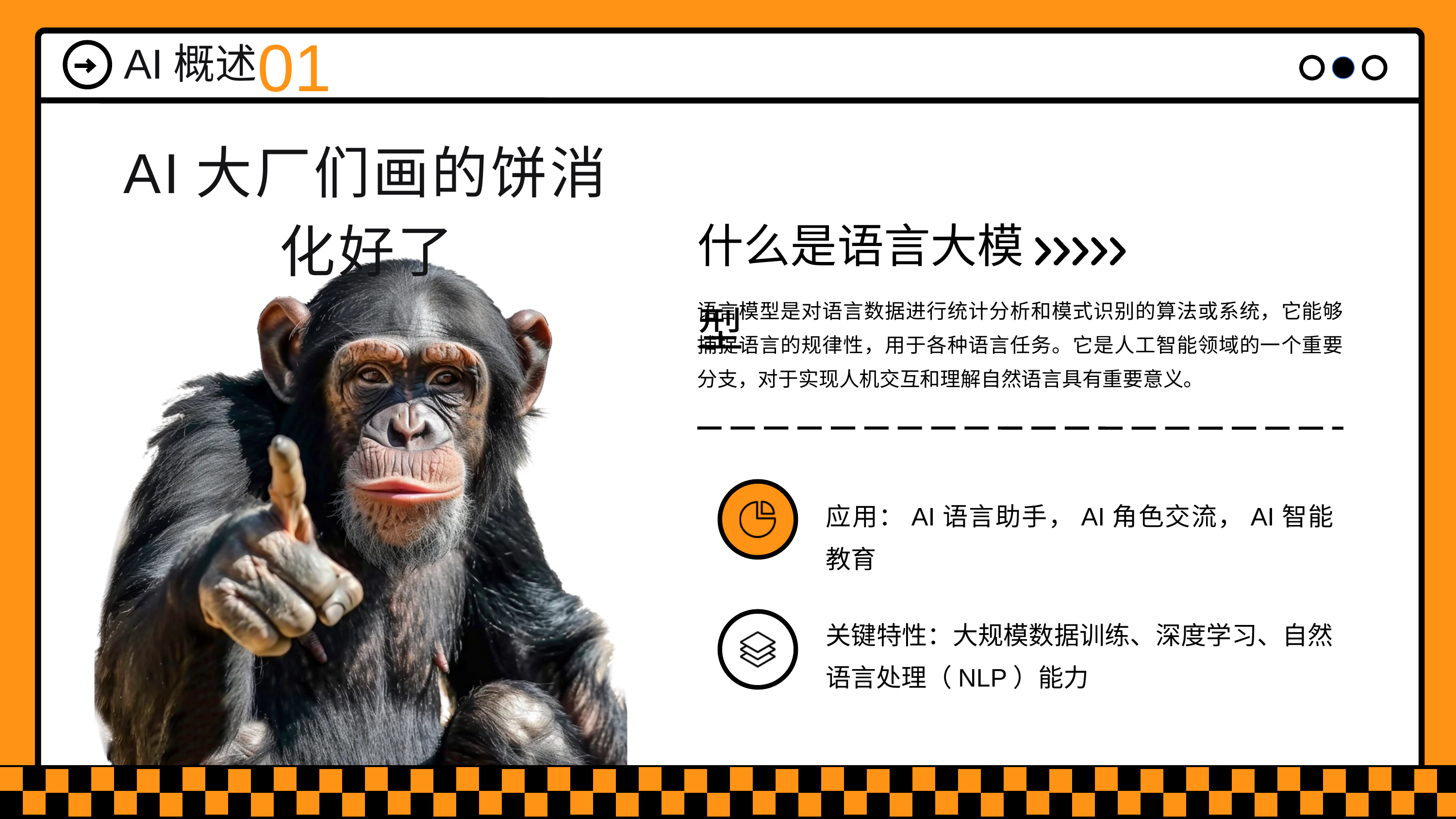

01
AI概述

AI大厂们画的饼消化好了
什么是语言大模型

语言模型是对语言数据进行统计分析和模式识别的算法或系统，它能够捕捉语言的规律性，用于各种语言任务。它是人工智能领域的一个重要分支，对于实现人机交互和理解自然语言具有重要意义。

应用：AI语言助手，AI角色交流，AI智能教育
关键特性：大规模数据训练、深度学习、自然语言处理（NLP）能力